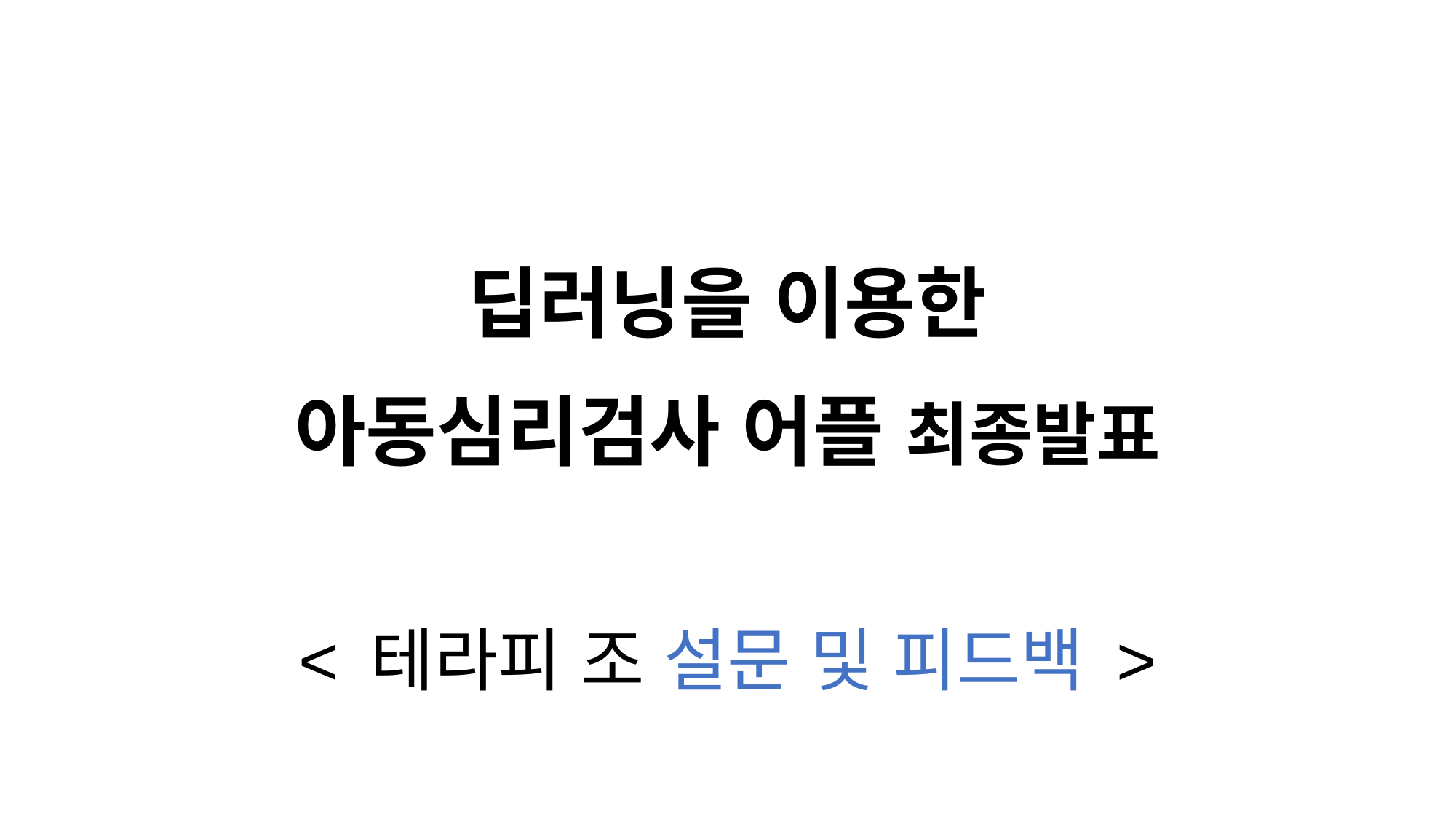

# 딥러닝을 이용한 아동심리검사 어플 최종발표 < 테라피 조 설문 및 피드백 >